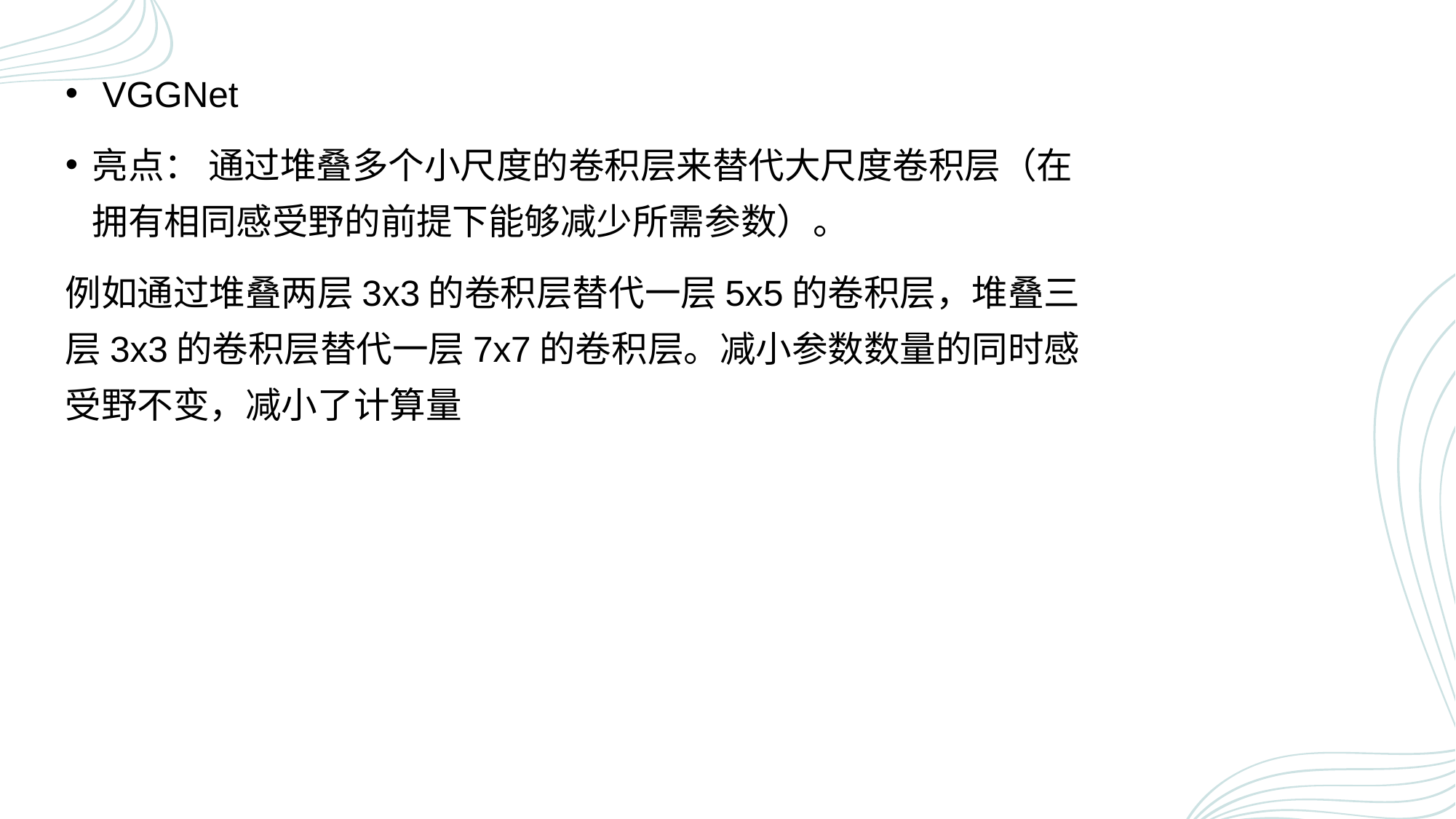

#
 VGGNet
亮点： 通过堆叠多个小尺度的卷积层来替代大尺度卷积层（在拥有相同感受野的前提下能够减少所需参数）。
例如通过堆叠两层3x3的卷积层替代一层5x5的卷积层，堆叠三层3x3的卷积层替代一层7x7的卷积层。减小参数数量的同时感受野不变，减小了计算量